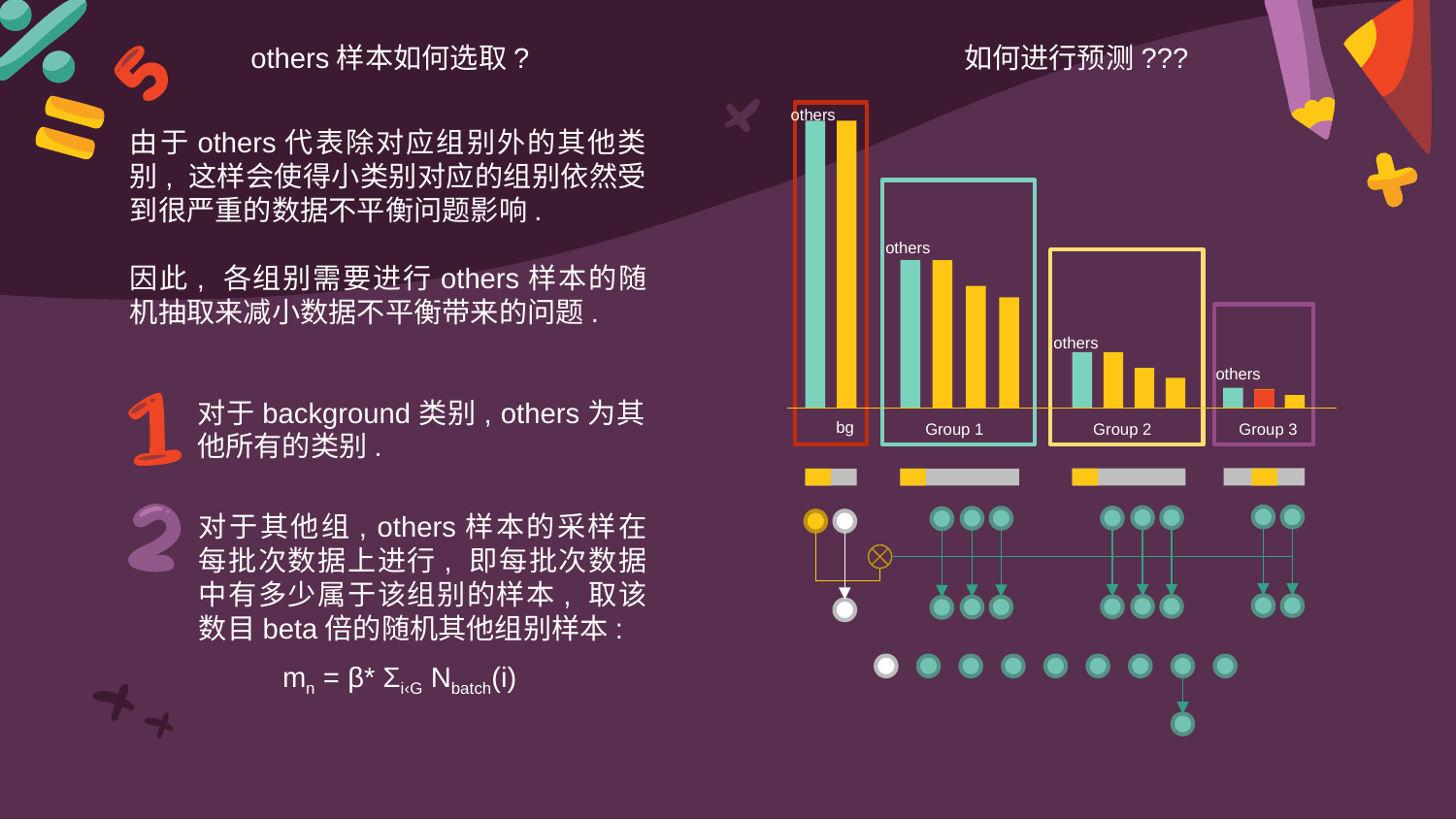

others样本如何选取?
如何进行预测???
others

由于others代表除对应组别外的其他类别, 这样会使得小类别对应的组别依然受到很严重的数据不平衡问题影响.

因此, 各组别需要进行others样本的随机抽取来减小数据不平衡带来的问题.

others

others

others

对于background类别, others为其他所有的类别.

bg
Group 1
Group 2
Group 3

对于其他组, others样本的采样在每批次数据上进行, 即每批次数据中有多少属于该组别的样本, 取该数目beta倍的随机其他组别样本:
mn = β* Σi‹G Nbatch(i)